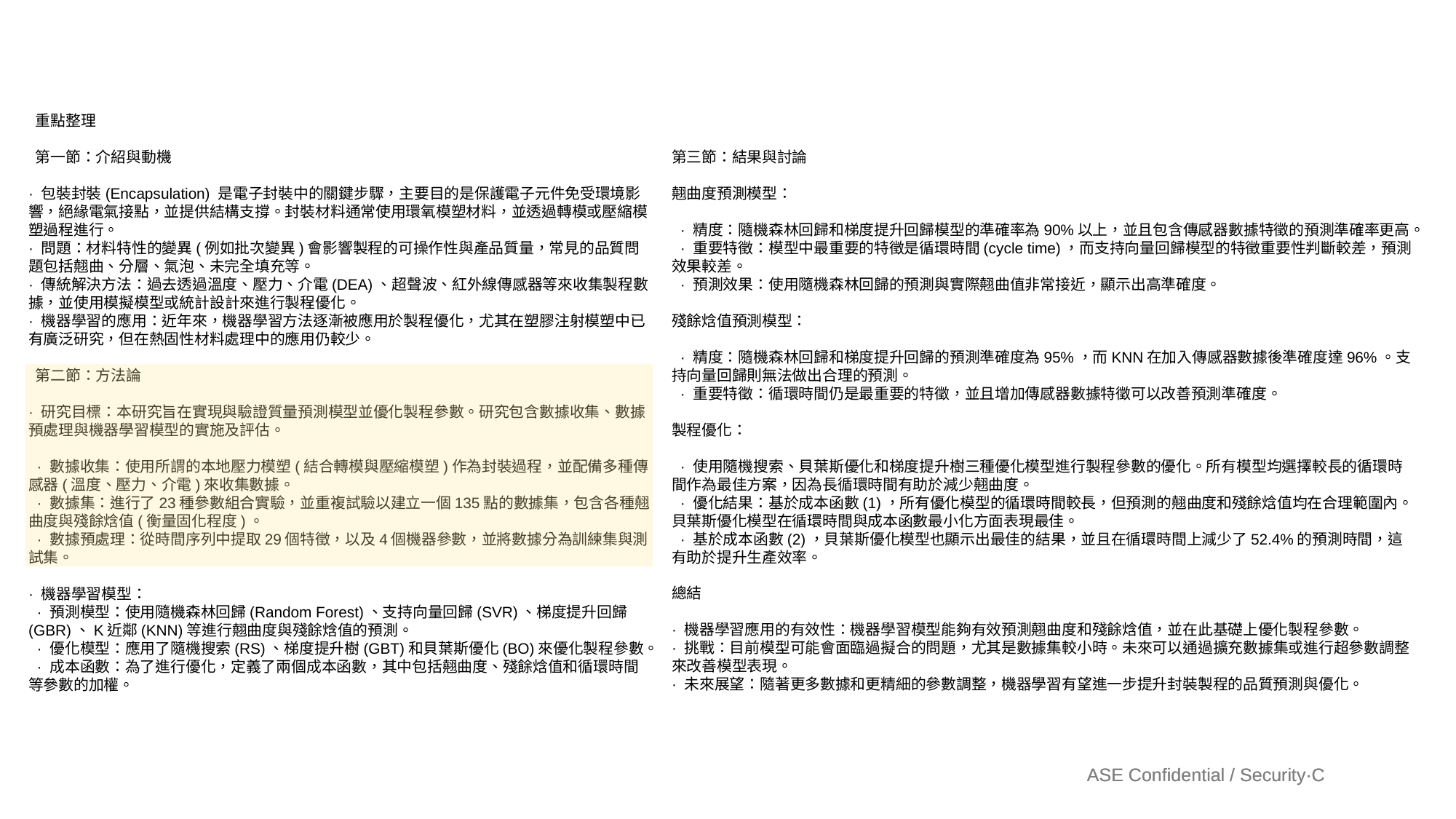

重點整理

 第一節：介紹與動機

· 包裝封裝(Encapsulation) 是電子封裝中的關鍵步驟，主要目的是保護電子元件免受環境影響，絕緣電氣接點，並提供結構支撐。封裝材料通常使用環氧模塑材料，並透過轉模或壓縮模塑過程進行。
· 問題：材料特性的變異(例如批次變異)會影響製程的可操作性與產品質量，常見的品質問題包括翹曲、分層、氣泡、未完全填充等。
· 傳統解決方法：過去透過溫度、壓力、介電(DEA)、超聲波、紅外線傳感器等來收集製程數據，並使用模擬模型或統計設計來進行製程優化。
· 機器學習的應用：近年來，機器學習方法逐漸被應用於製程優化，尤其在塑膠注射模塑中已有廣泛研究，但在熱固性材料處理中的應用仍較少。

 第二節：方法論

· 研究目標：本研究旨在實現與驗證質量預測模型並優化製程參數。研究包含數據收集、數據預處理與機器學習模型的實施及評估。

  · 數據收集：使用所謂的本地壓力模塑(結合轉模與壓縮模塑)作為封裝過程，並配備多種傳感器(溫度、壓力、介電)來收集數據。
  · 數據集：進行了23種參數組合實驗，並重複試驗以建立一個135點的數據集，包含各種翹曲度與殘餘焓值(衡量固化程度)。
  · 數據預處理：從時間序列中提取29個特徵，以及4個機器參數，並將數據分為訓練集與測試集。

· 機器學習模型：
  · 預測模型：使用隨機森林回歸(Random Forest)、支持向量回歸(SVR)、梯度提升回歸(GBR)、K近鄰(KNN)等進行翹曲度與殘餘焓值的預測。
  · 優化模型：應用了隨機搜索(RS)、梯度提升樹(GBT)和貝葉斯優化(BO)來優化製程參數。
  · 成本函數：為了進行優化，定義了兩個成本函數，其中包括翹曲度、殘餘焓值和循環時間等參數的加權。
第三節：結果與討論

翹曲度預測模型：

  · 精度：隨機森林回歸和梯度提升回歸模型的準確率為90%以上，並且包含傳感器數據特徵的預測準確率更高。
  · 重要特徵：模型中最重要的特徵是循環時間(cycle time)，而支持向量回歸模型的特徵重要性判斷較差，預測效果較差。
  · 預測效果：使用隨機森林回歸的預測與實際翹曲值非常接近，顯示出高準確度。

殘餘焓值預測模型：

  · 精度：隨機森林回歸和梯度提升回歸的預測準確度為95%，而KNN在加入傳感器數據後準確度達96%。支持向量回歸則無法做出合理的預測。
  · 重要特徵：循環時間仍是最重要的特徵，並且增加傳感器數據特徵可以改善預測準確度。

製程優化：

  · 使用隨機搜索、貝葉斯優化和梯度提升樹三種優化模型進行製程參數的優化。所有模型均選擇較長的循環時間作為最佳方案，因為長循環時間有助於減少翹曲度。
  · 優化結果：基於成本函數(1)，所有優化模型的循環時間較長，但預測的翹曲度和殘餘焓值均在合理範圍內。貝葉斯優化模型在循環時間與成本函數最小化方面表現最佳。
  · 基於成本函數(2)，貝葉斯優化模型也顯示出最佳的結果，並且在循環時間上減少了52.4%的預測時間，這有助於提升生產效率。

總結

· 機器學習應用的有效性：機器學習模型能夠有效預測翹曲度和殘餘焓值，並在此基礎上優化製程參數。
· 挑戰：目前模型可能會面臨過擬合的問題，尤其是數據集較小時。未來可以通過擴充數據集或進行超參數調整來改善模型表現。
· 未來展望：隨著更多數據和更精細的參數調整，機器學習有望進一步提升封裝製程的品質預測與優化。